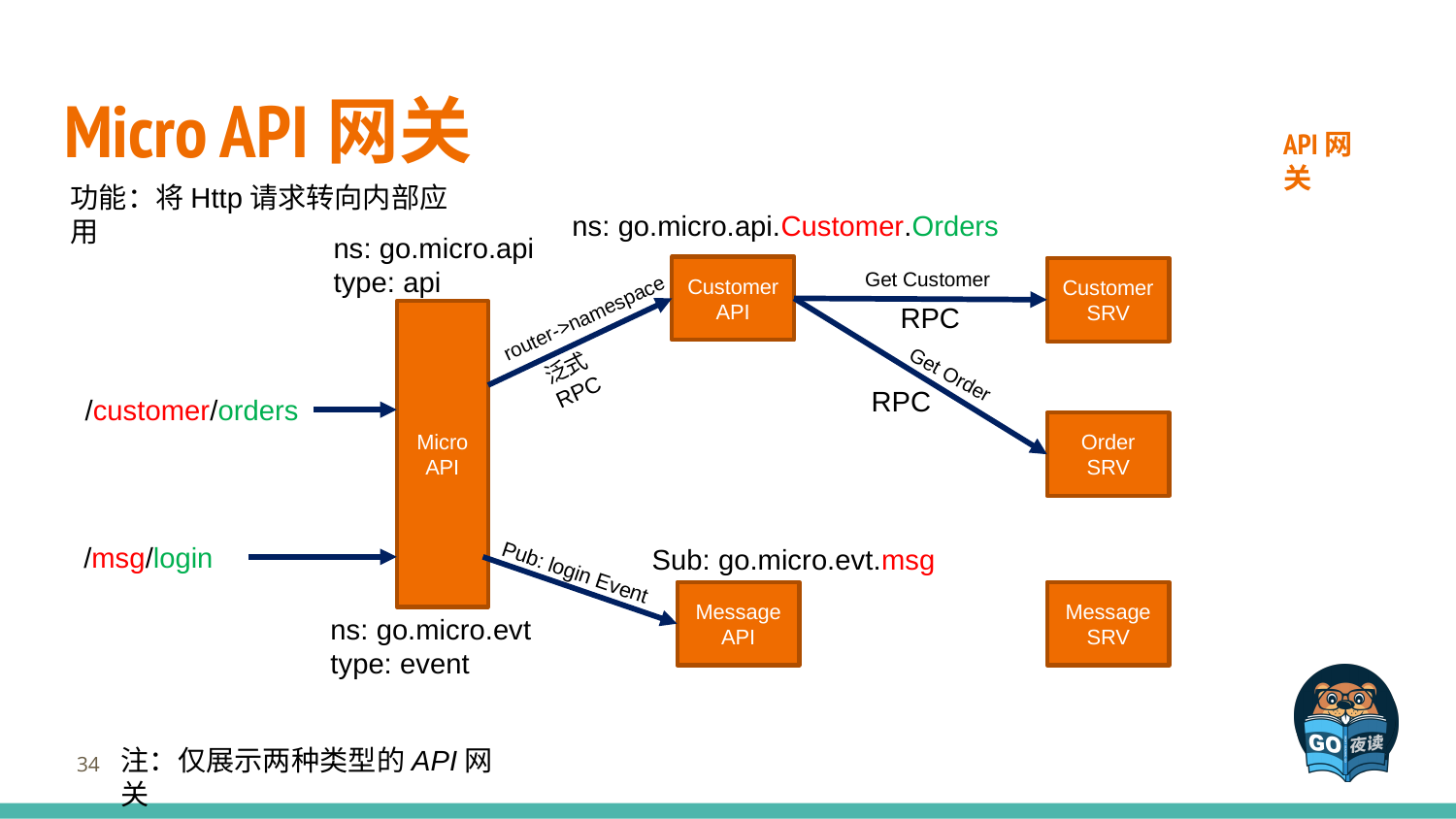

# Micro API网关
API网关
功能：将Http请求转向内部应用
ns: go.micro.api.Customer.Orders
ns: go.micro.api
type: api
Customer
API
Customer
SRV
Get Customer
RPC
router->namespace
Micro
API
泛式 RPC
Get Order
RPC
/customer/orders
Order
SRV
/msg/login
Sub: go.micro.evt.msg
Pub: login Event
Message
API
Message
SRV
ns: go.micro.evt
type: event
34
注：仅展示两种类型的API网关